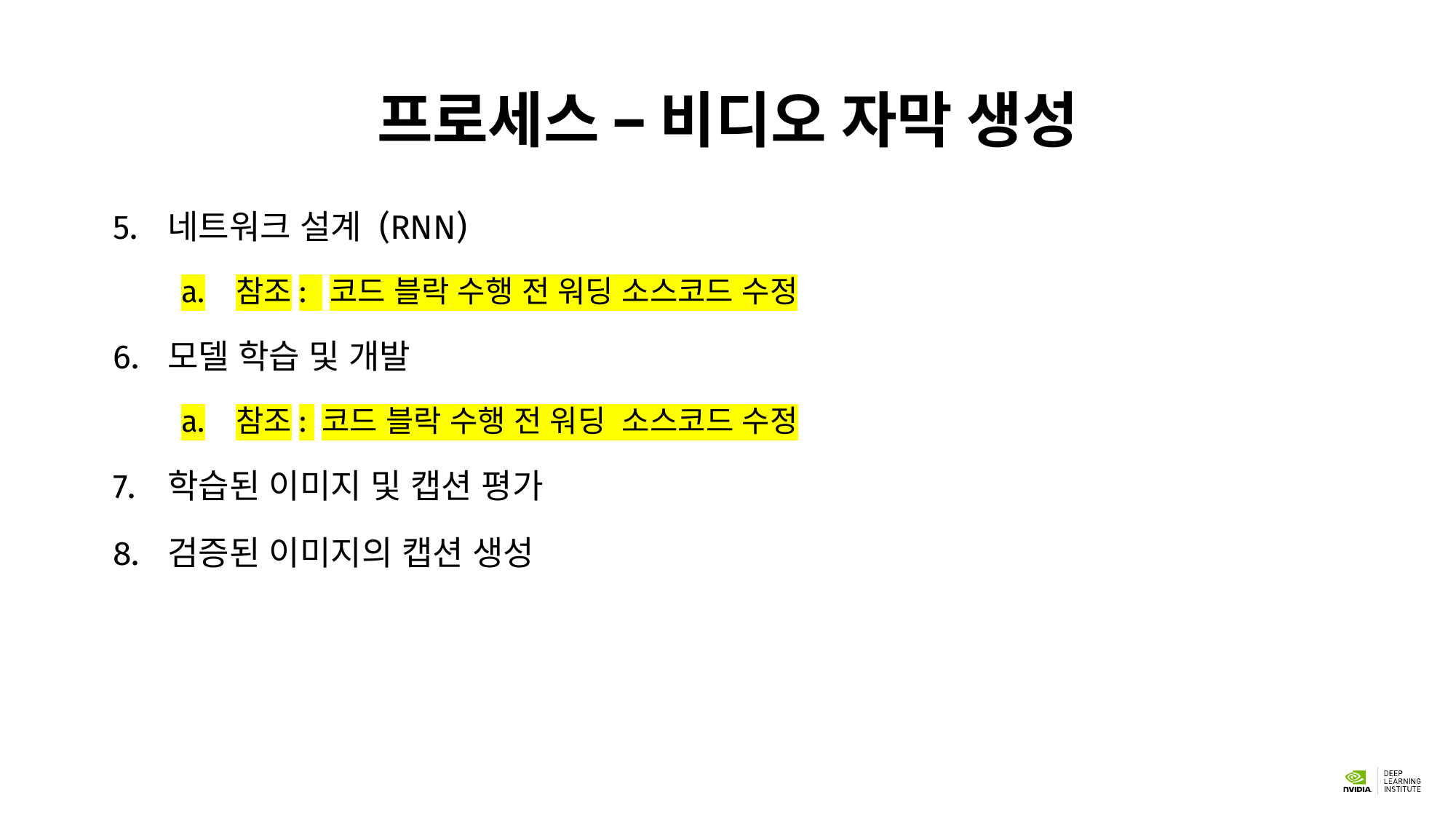

# 프로세스 – 비디오 자막 생성
네트워크 설계 (RNN)
참조:  코드 블락 수행 전 워딩 소스코드 수정
모델 학습 및 개발
참조: 코드 블락 수행 전 워딩  소스코드 수정
학습된 이미지 및 캡션 평가
검증된 이미지의 캡션 생성